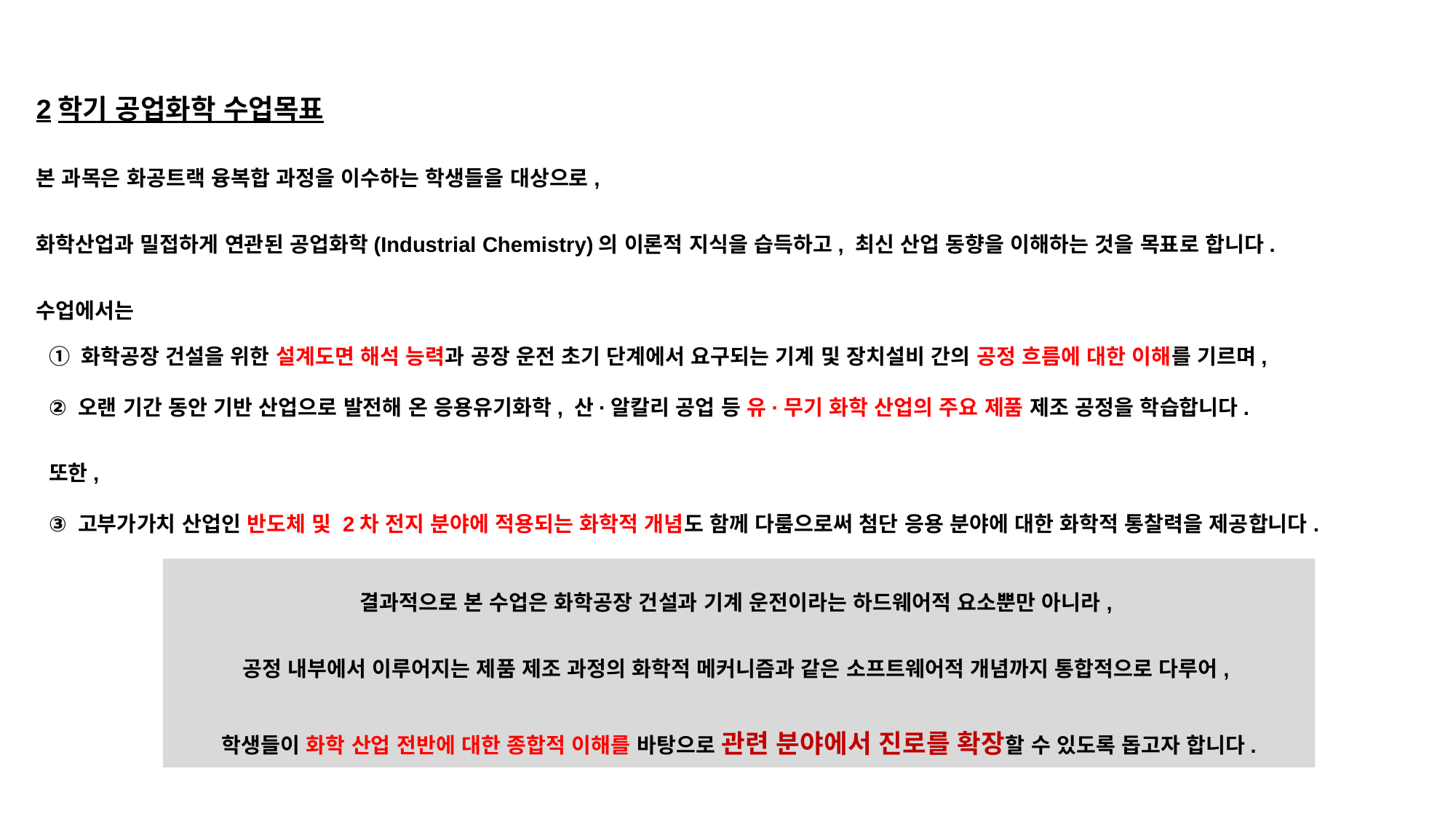

2학기 공업화학 수업목표
본 과목은 화공트랙 융복합 과정을 이수하는 학생들을 대상으로,
화학산업과 밀접하게 연관된 공업화학(Industrial Chemistry)의 이론적 지식을 습득하고, 최신 산업 동향을 이해하는 것을 목표로 합니다.
수업에서는
① 화학공장 건설을 위한 설계도면 해석 능력과 공장 운전 초기 단계에서 요구되는 기계 및 장치설비 간의 공정 흐름에 대한 이해를 기르며,
② 오랜 기간 동안 기반 산업으로 발전해 온 응용유기화학, 산·알칼리 공업 등 유·무기 화학 산업의 주요 제품 제조 공정을 학습합니다.
또한,
③ 고부가가치 산업인 반도체 및 2차 전지 분야에 적용되는 화학적 개념도 함께 다룸으로써 첨단 응용 분야에 대한 화학적 통찰력을 제공합니다.
결과적으로 본 수업은 화학공장 건설과 기계 운전이라는 하드웨어적 요소뿐만 아니라,
공정 내부에서 이루어지는 제품 제조 과정의 화학적 메커니즘과 같은 소프트웨어적 개념까지 통합적으로 다루어,
학생들이 화학 산업 전반에 대한 종합적 이해를 바탕으로 관련 분야에서 진로를 확장할 수 있도록 돕고자 합니다.